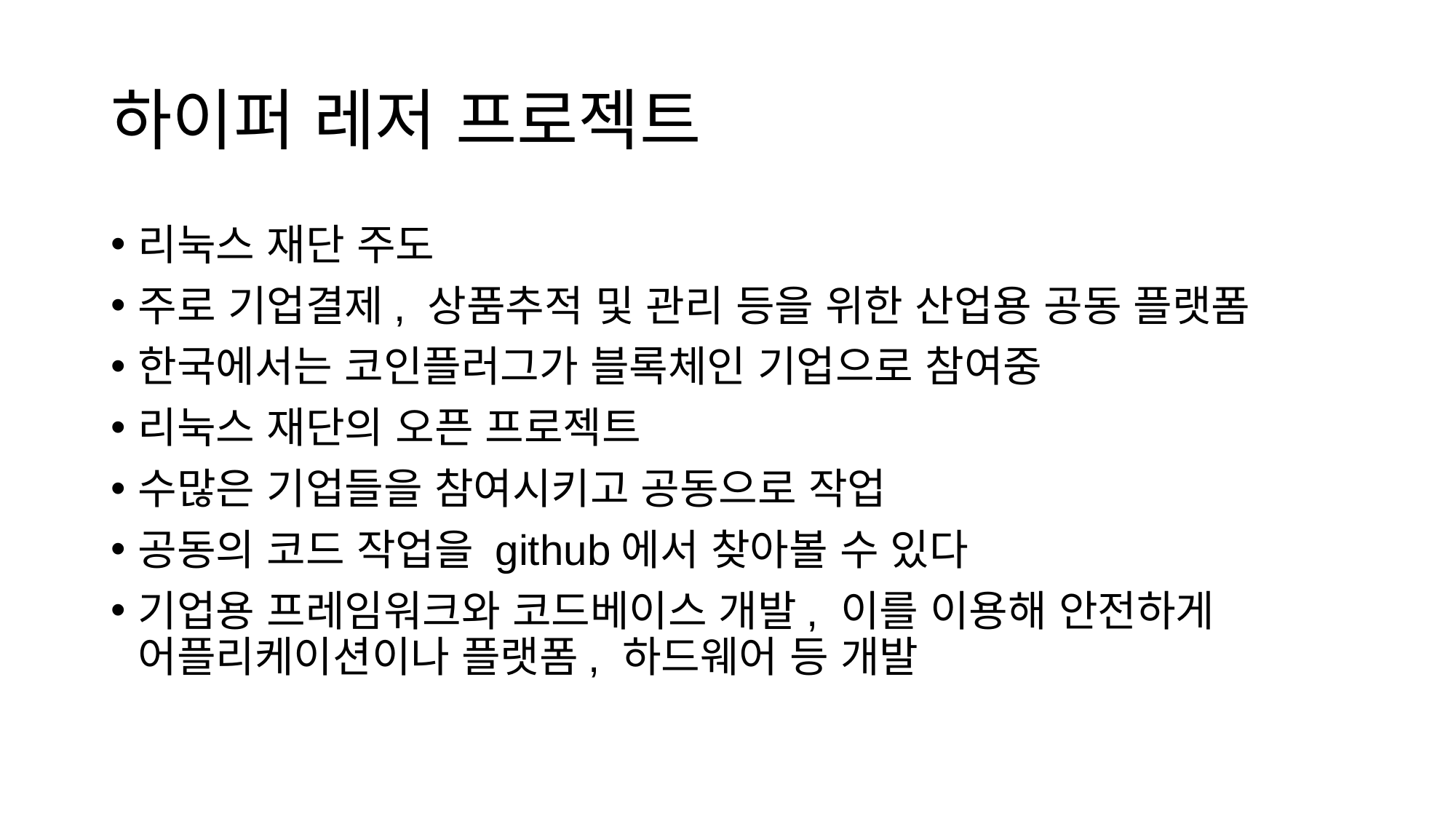

# 하이퍼 레저 프로젝트
리눅스 재단 주도
주로 기업결제, 상품추적 및 관리 등을 위한 산업용 공동 플랫폼
한국에서는 코인플러그가 블록체인 기업으로 참여중
리눅스 재단의 오픈 프로젝트
수많은 기업들을 참여시키고 공동으로 작업
공동의 코드 작업을 github에서 찾아볼 수 있다
기업용 프레임워크와 코드베이스 개발, 이를 이용해 안전하게 어플리케이션이나 플랫폼, 하드웨어 등 개발